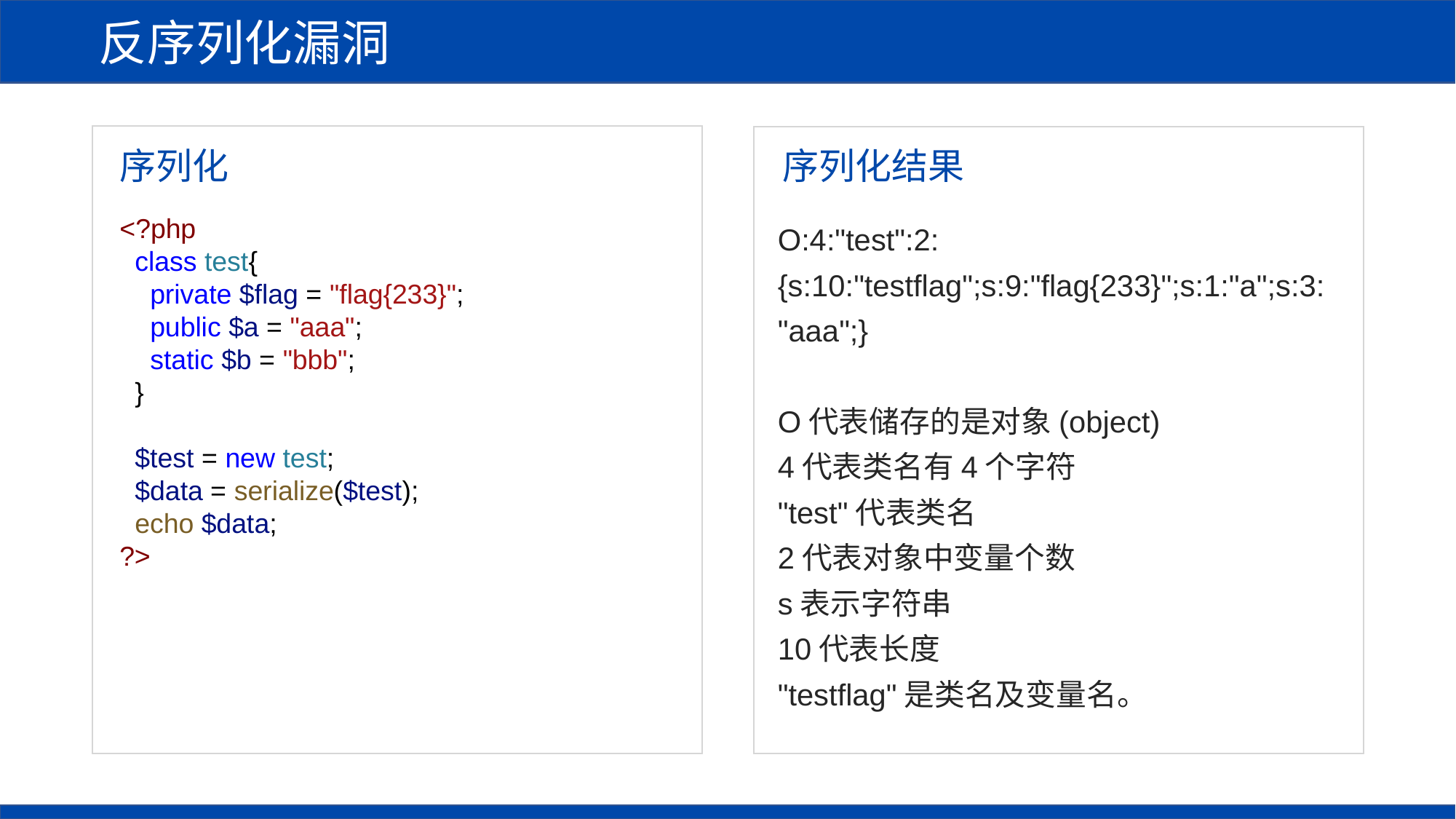

反序列化漏洞

序列化
序列化结果
<?php
  class test{
    private $flag = "flag{233}";
    public $a = "aaa";
    static $b = "bbb";
  }
  $test = new test;
  $data = serialize($test);
  echo $data;
?>
O:4:"test":2:{s:10:"testflag";s:9:"flag{233}";s:1:"a";s:3:"aaa";}

O代表储存的是对象(object)
4代表类名有4个字符
"test"代表类名
2代表对象中变量个数
s表示字符串
10代表长度
"testflag"是类名及变量名。